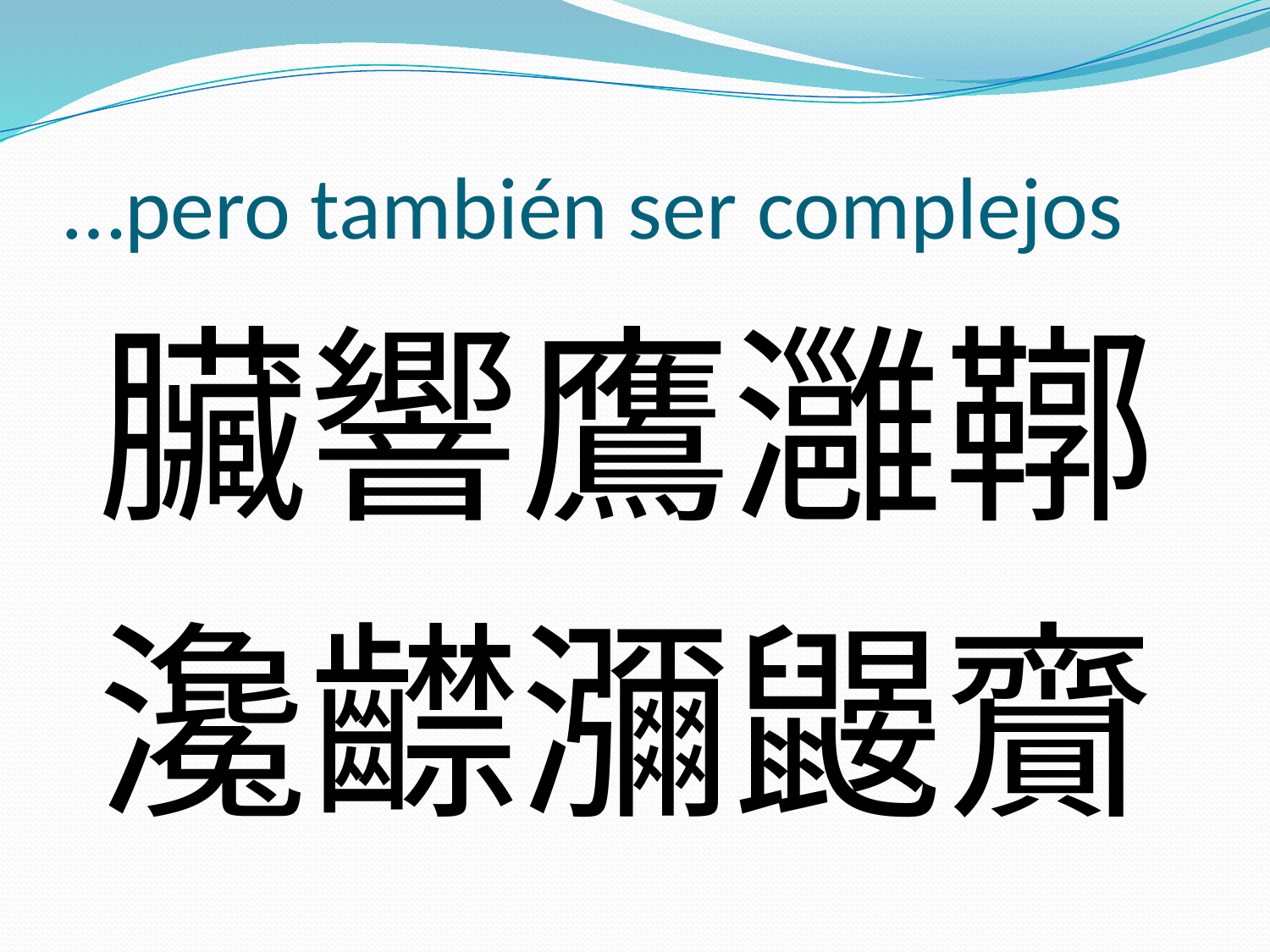

# …pero también ser complejos
臟響鷹灉鞹
瀺齽瀰鼹齎